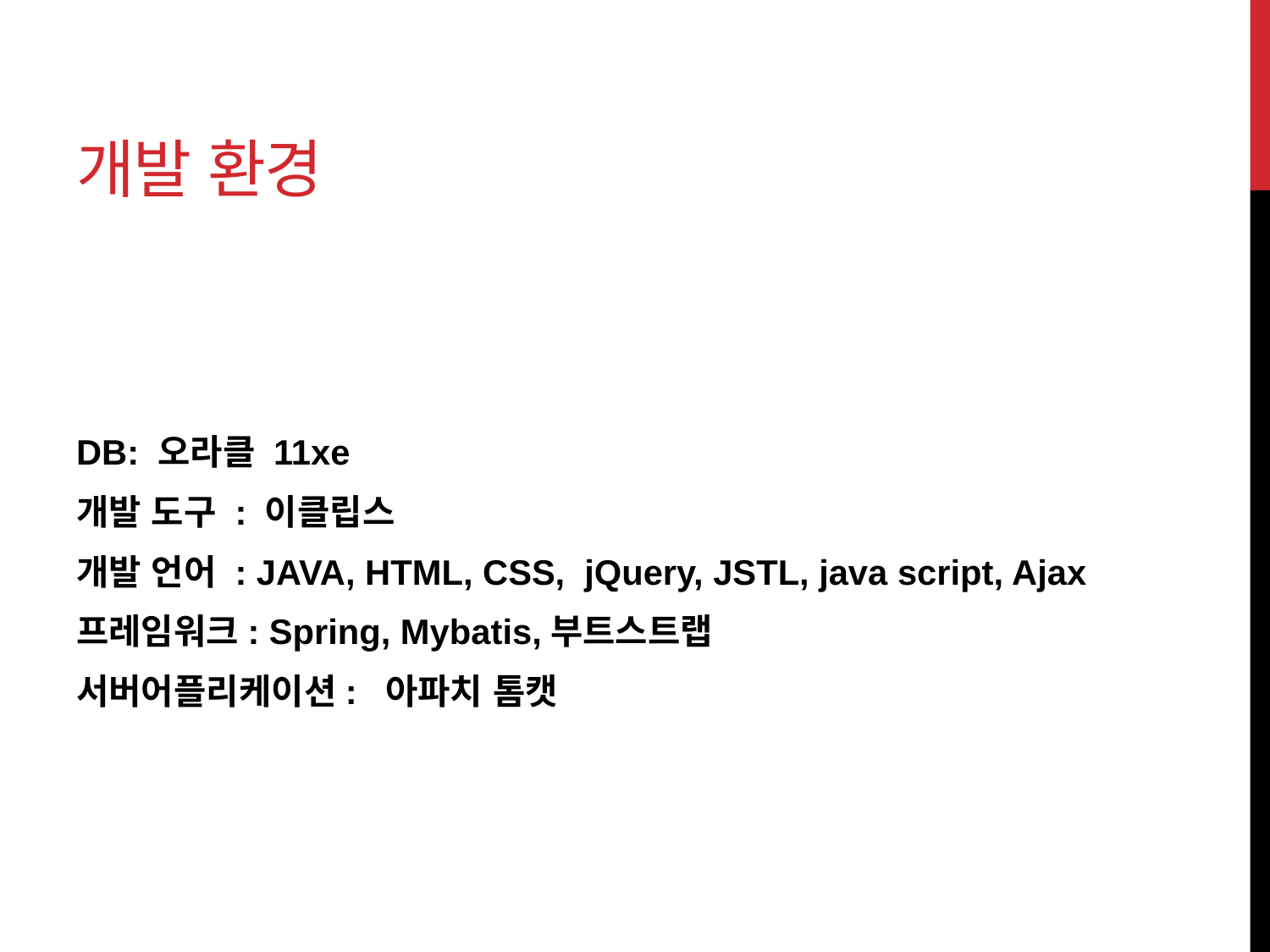

# 개발 환경

DB: 오라클 11xe
개발 도구 : 이클립스
개발 언어 : JAVA, HTML, CSS,  jQuery, JSTL, java script, Ajax
프레임워크: Spring, Mybatis,부트스트랩
서버어플리케이션:  아파치 톰캣